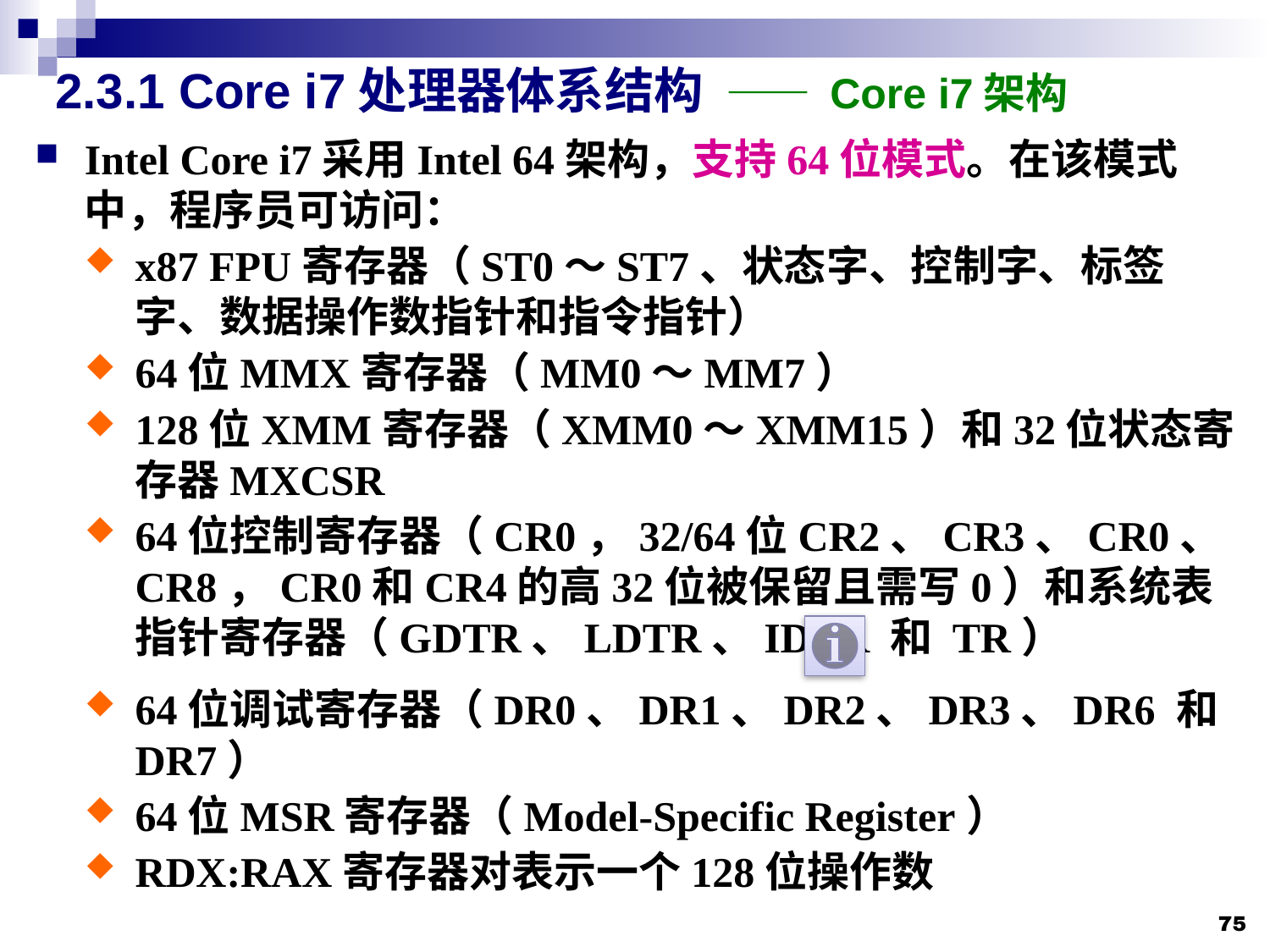

# 2.3.1 Core i7处理器体系结构  —— Core i7架构
Intel Core i7采用Intel 64架构，支持64位模式。在该模式中，程序员可访问：
x87 FPU寄存器（ST0～ST7、状态字、控制字、标签字、数据操作数指针和指令指针）
64位MMX寄存器（MM0～MM7）
128位XMM寄存器（XMM0～XMM15）和32位状态寄存器MXCSR
64位控制寄存器（CR0，32/64位CR2、CR3、CR0、CR8，CR0和CR4的高32位被保留且需写0）和系统表指针寄存器（GDTR、LDTR、IDTR 和 TR）
64位调试寄存器（DR0、DR1、DR2、DR3、DR6 和 DR7）
64位MSR寄存器（Model-Specific Register）
RDX:RAX寄存器对表示一个128位操作数

75